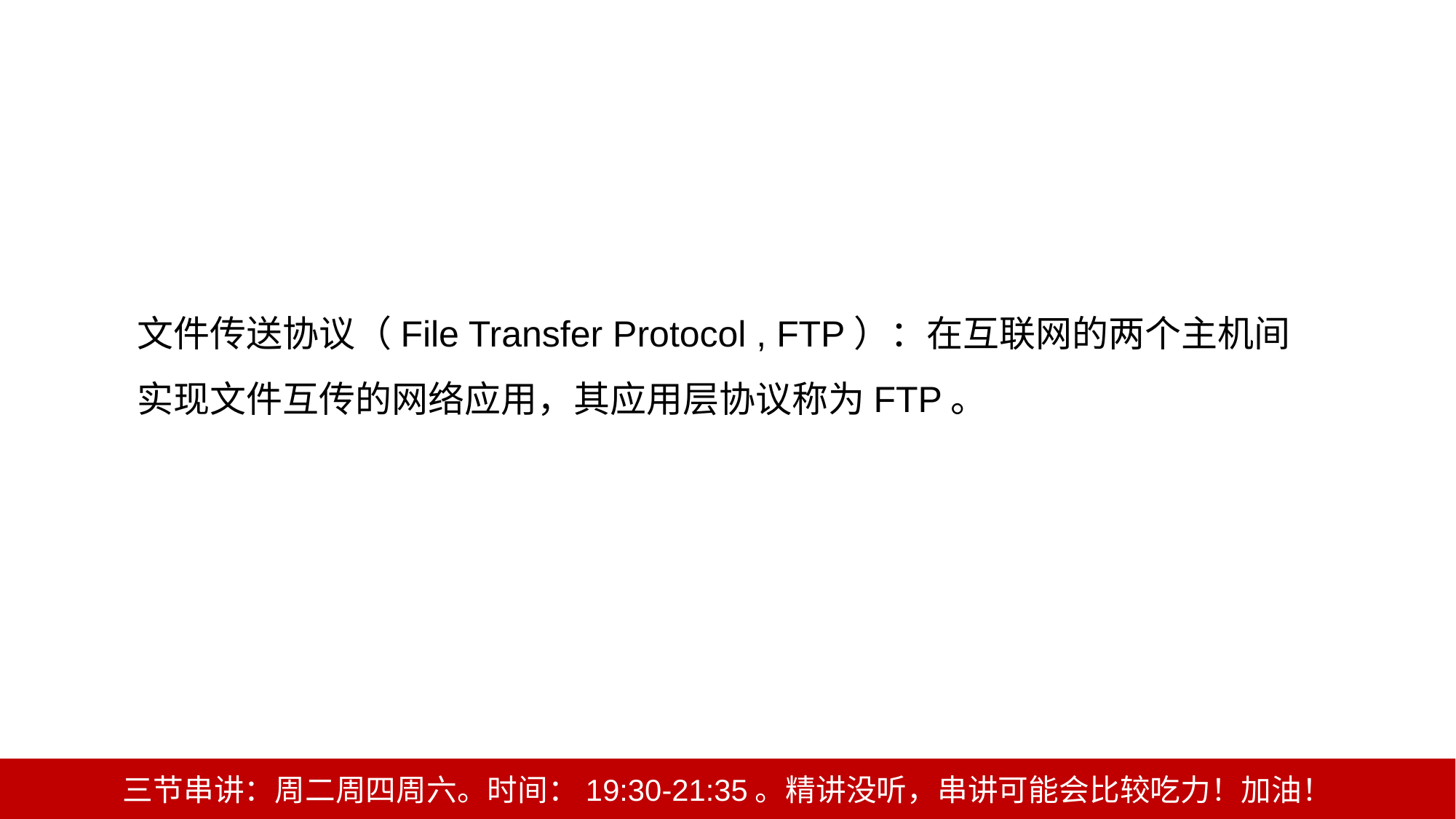

文件传送协议（File Transfer Protocol , FTP）：在互联网的两个主机间实现文件互传的网络应用，其应用层协议称为FTP。